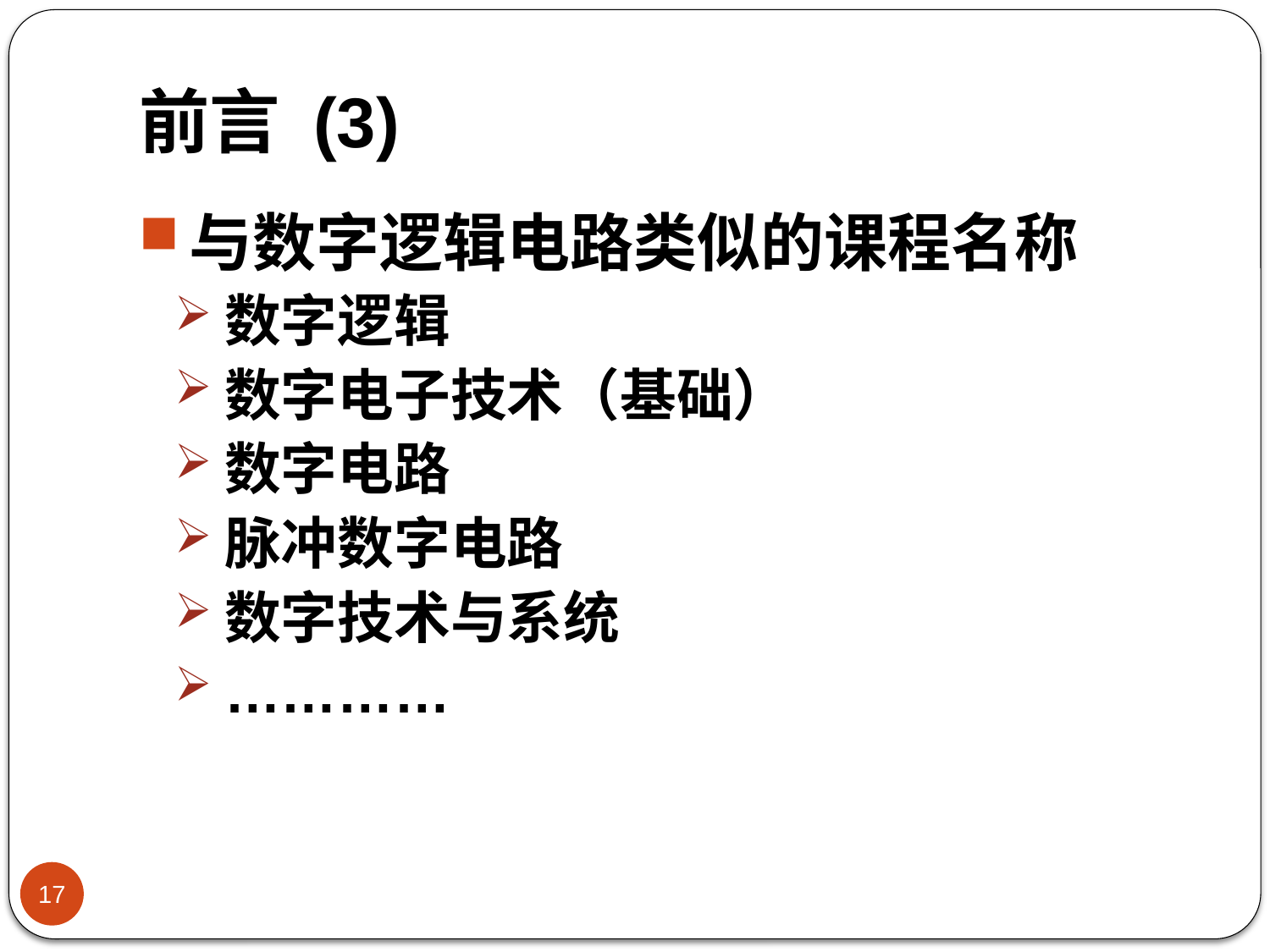

# 前言 (3)
与数字逻辑电路类似的课程名称
数字逻辑
数字电子技术（基础）
数字电路
脉冲数字电路
数字技术与系统
…………
17